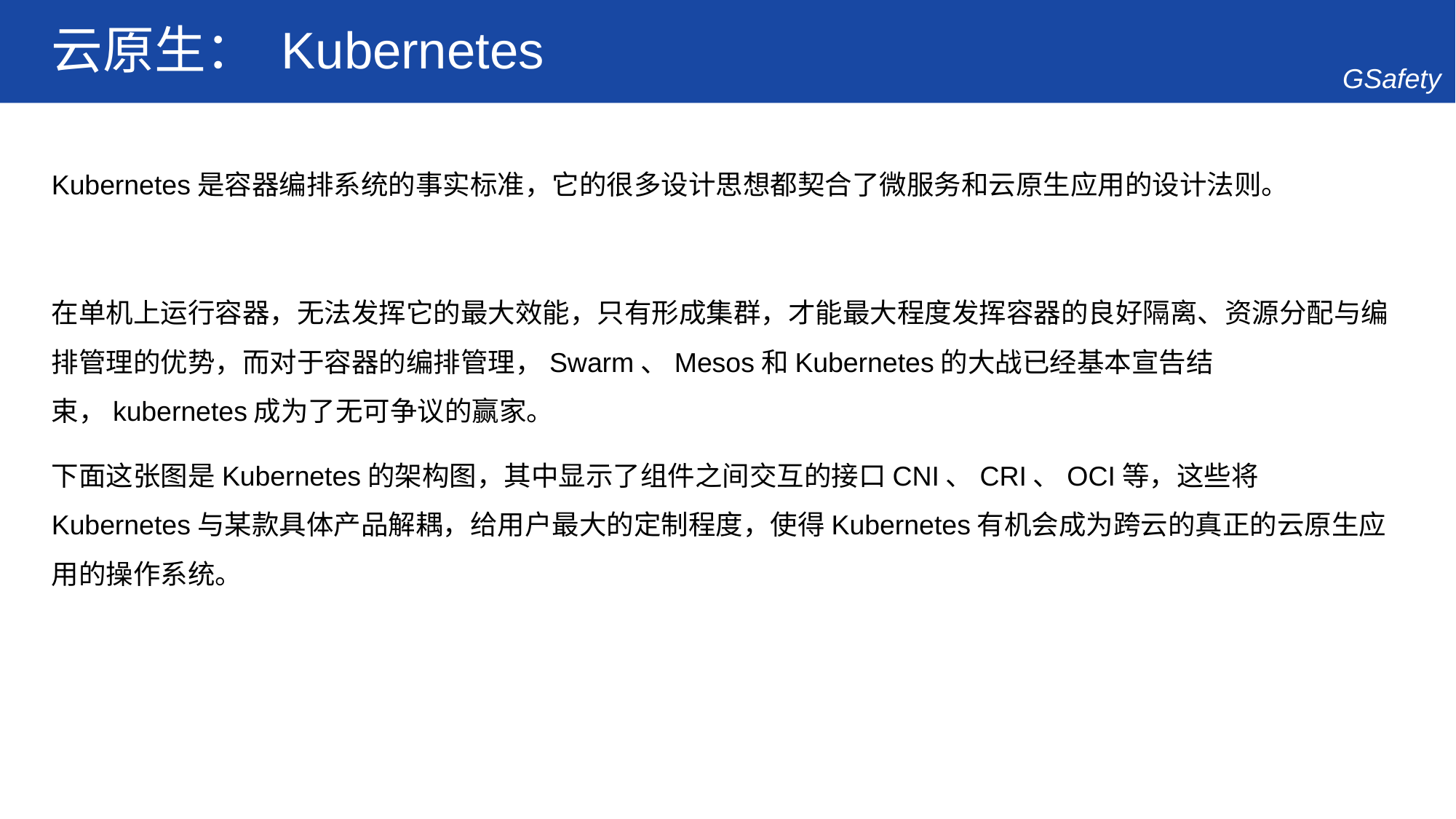

# 云原生： Kubernetes
Kubernetes是容器编排系统的事实标准，它的很多设计思想都契合了微服务和云原生应用的设计法则。

在单机上运行容器，无法发挥它的最大效能，只有形成集群，才能最大程度发挥容器的良好隔离、资源分配与编排管理的优势，而对于容器的编排管理，Swarm、Mesos和Kubernetes的大战已经基本宣告结束，kubernetes成为了无可争议的赢家。
下面这张图是Kubernetes的架构图，其中显示了组件之间交互的接口CNI、CRI、OCI等，这些将Kubernetes与某款具体产品解耦，给用户最大的定制程度，使得Kubernetes有机会成为跨云的真正的云原生应用的操作系统。